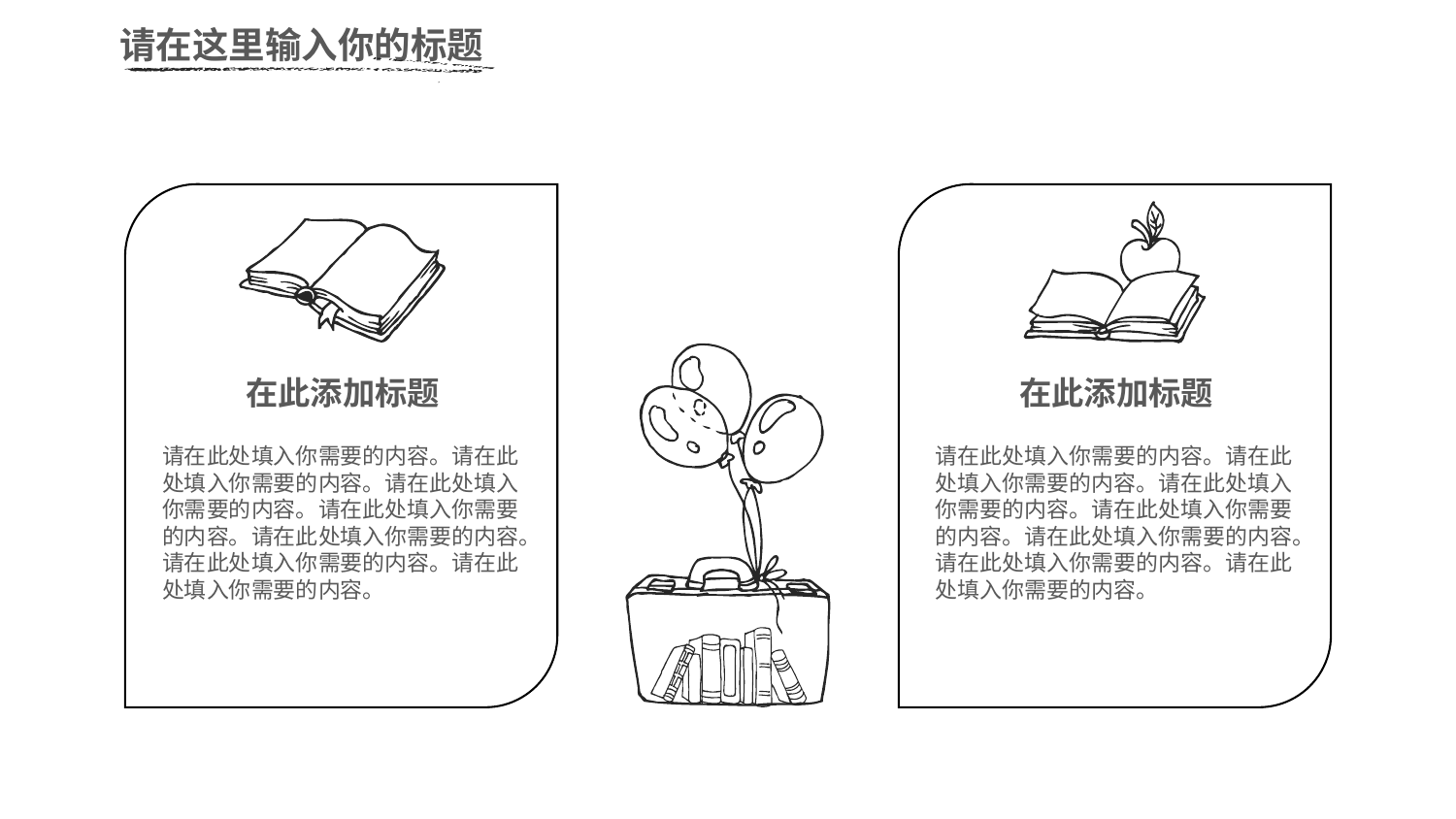

请在这里输入你的标题

在此添加标题
请在此处填入你需要的内容。请在此处填入你需要的内容。请在此处填入你需要的内容。请在此处填入你需要的内容。请在此处填入你需要的内容。请在此处填入你需要的内容。请在此处填入你需要的内容。

在此添加标题
请在此处填入你需要的内容。请在此处填入你需要的内容。请在此处填入你需要的内容。请在此处填入你需要的内容。请在此处填入你需要的内容。请在此处填入你需要的内容。请在此处填入你需要的内容。